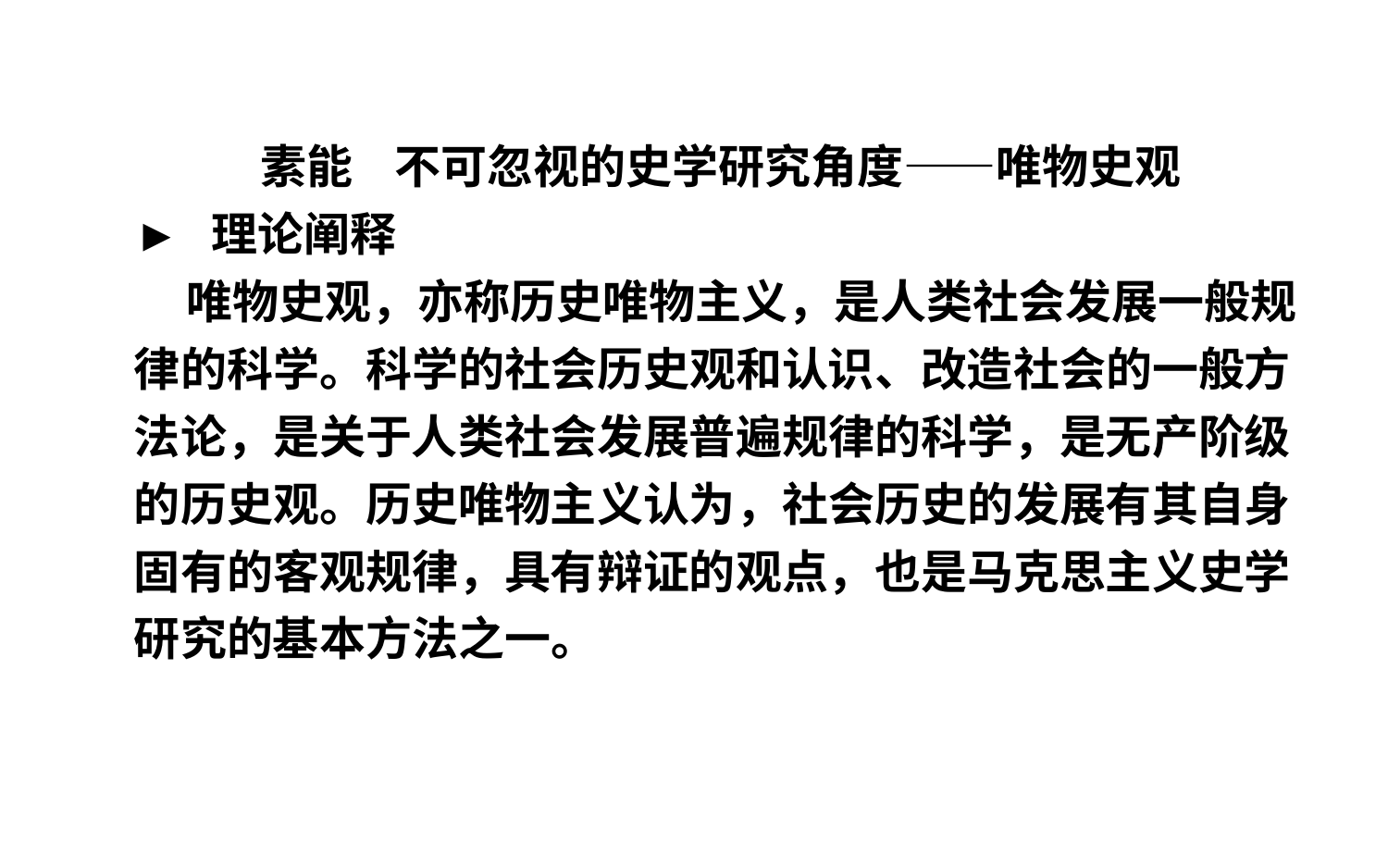

素能    不可忽视的史学研究角度——唯物史观
►  理论阐释
    唯物史观，亦称历史唯物主义，是人类社会发展一般规律的科学。科学的社会历史观和认识、改造社会的一般方法论，是关于人类社会发展普遍规律的科学，是无产阶级的历史观。历史唯物主义认为，社会历史的发展有其自身固有的客观规律，具有辩证的观点，也是马克思主义史学研究的基本方法之一。